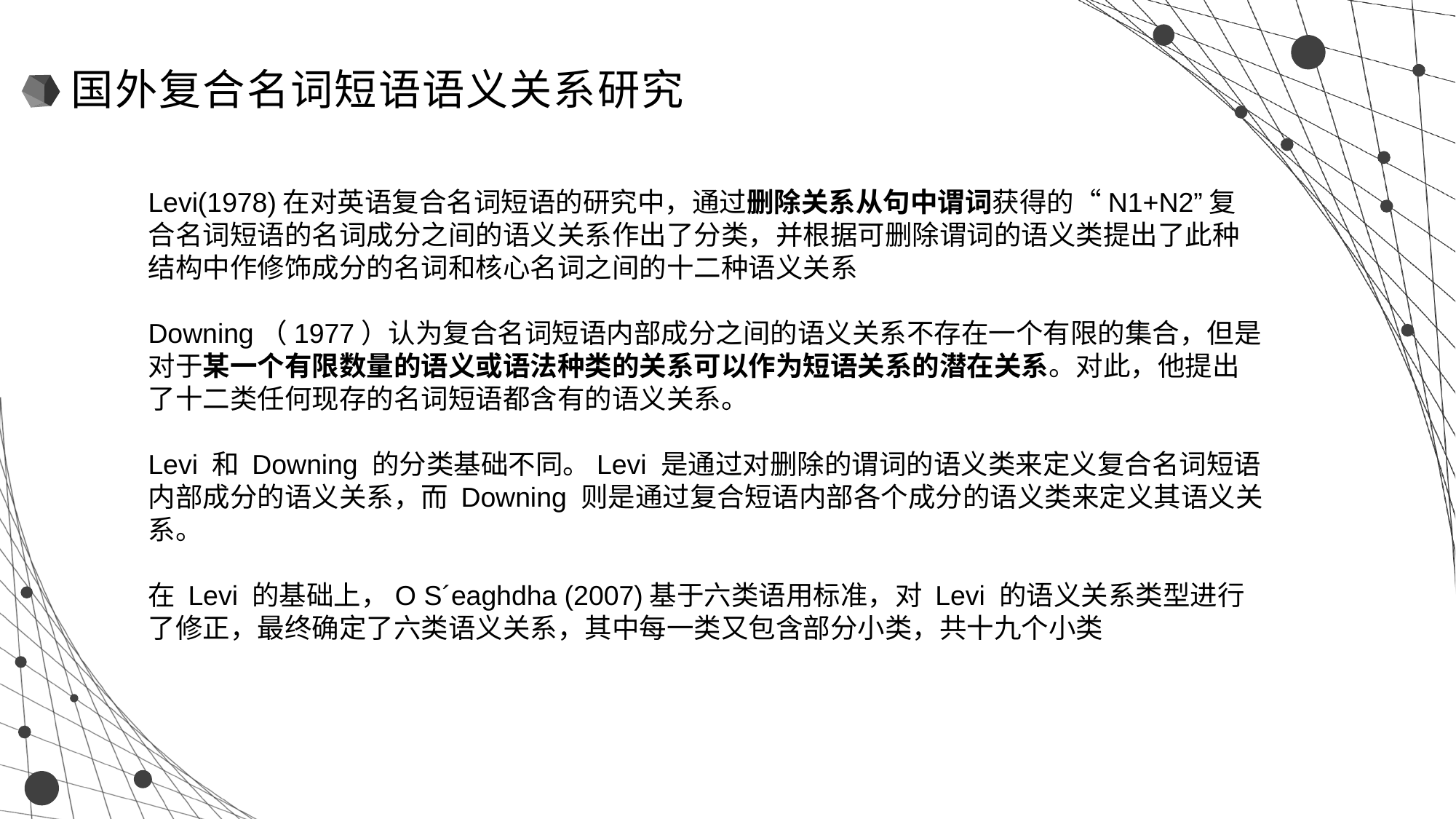

国外复合名词短语语义关系研究

Levi(1978)在对英语复合名词短语的研究中，通过删除关系从句中谓词获得的“N1+N2”复合名词短语的名词成分之间的语义关系作出了分类，并根据可删除谓词的语义类提出了此种结构中作修饰成分的名词和核心名词之间的十二种语义关系

Downing（1977）认为复合名词短语内部成分之间的语义关系不存在一个有限的集合，但是对于某一个有限数量的语义或语法种类的关系可以作为短语关系的潜在关系。对此，他提出了十二类任何现存的名词短语都含有的语义关系。

Levi 和 Downing 的分类基础不同。Levi 是通过对删除的谓词的语义类来定义复合名词短语内部成分的语义关系，而 Downing 则是通过复合短语内部各个成分的语义类来定义其语义关系。

在 Levi 的基础上，O S´eaghdha (2007)基于六类语用标准，对 Levi 的语义关系类型进行了修正，最终确定了六类语义关系，其中每一类又包含部分小类，共十九个小类